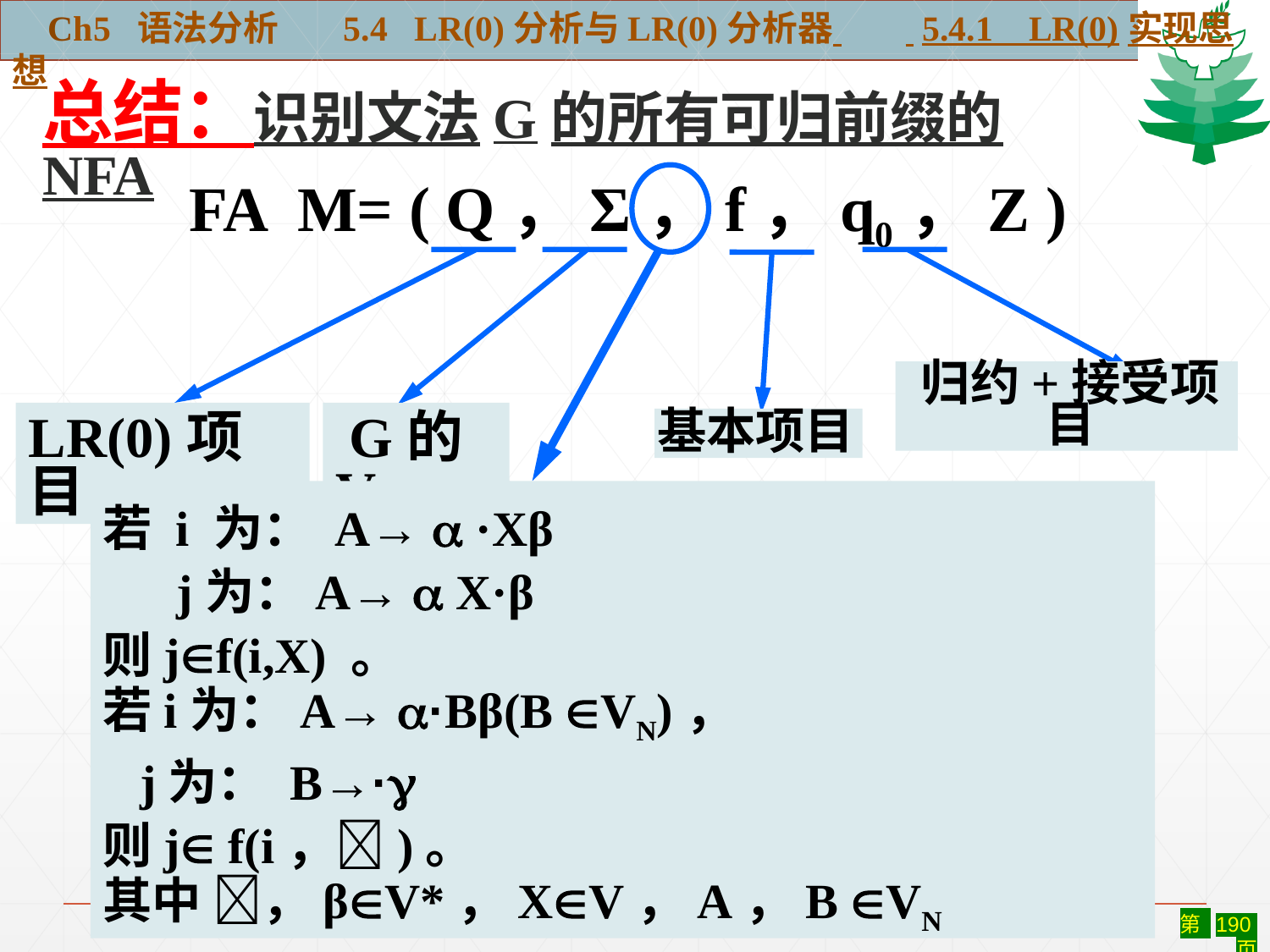

Ch5  语法分析       5.4   LR(0)分析与LR(0)分析器          5.4.1    LR(0)实现思想
总结：识别文法G的所有可归前缀的NFA

若 i 为： A→ α ·Xβ
      j为：A→ α X·β
则j∈f(i,X) 。
若i为：A→ α·Bβ(B ∈VN)，
   j为： B→·γ
则j∈ f(i，ε)。
其中 α，β∈V*，X∈V，A，B ∈VN
FA  M= ( Q，Σ，f，q0，Z )

LR(0)项目

 G的V

归约+接受项目

基本项目